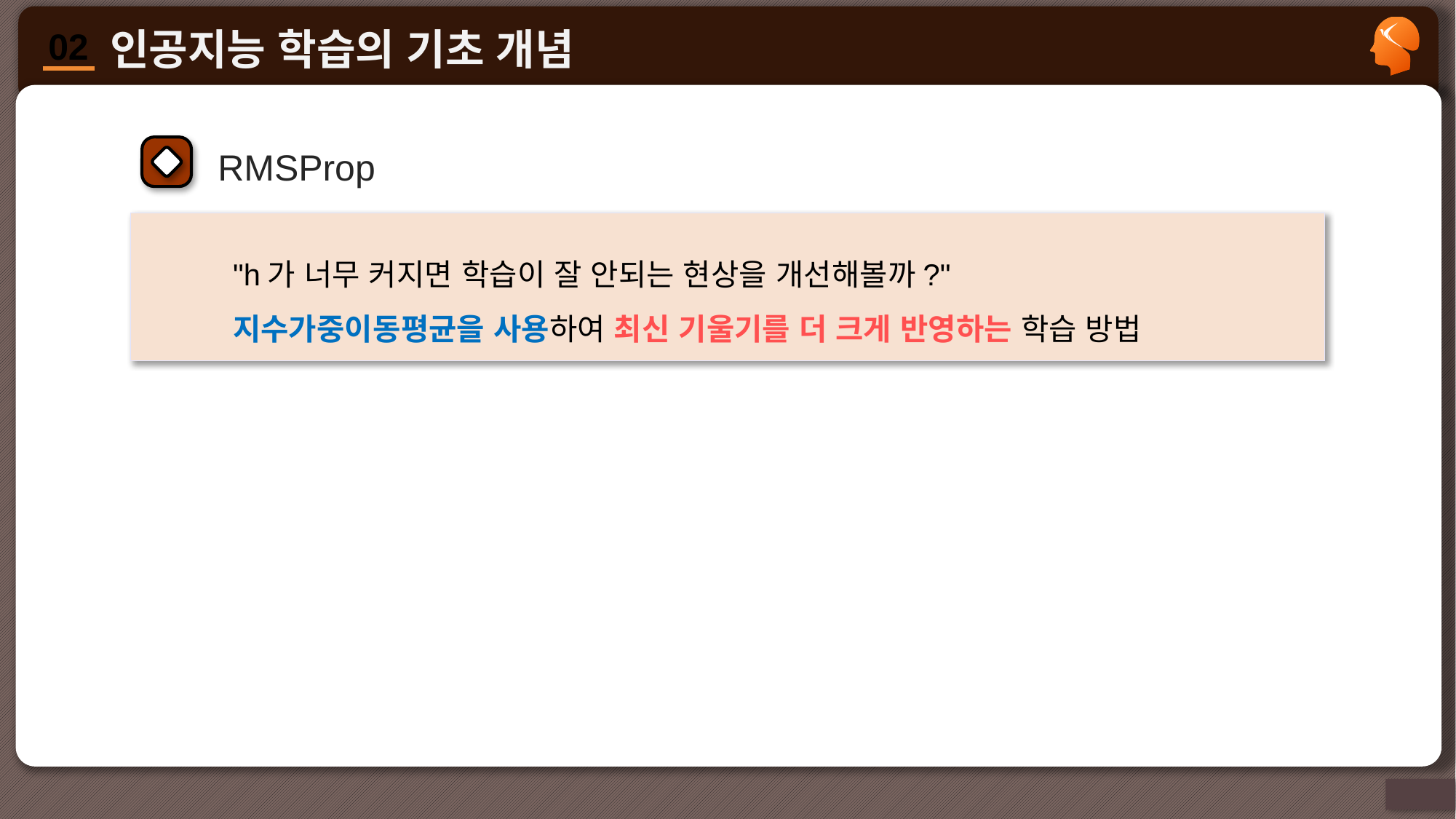

RMSProp

"h가 너무 커지면 학습이 잘 안되는 현상을 개선해볼까?"
지수가중이동평균을 사용하여 최신 기울기를 더 크게 반영하는 학습 방법